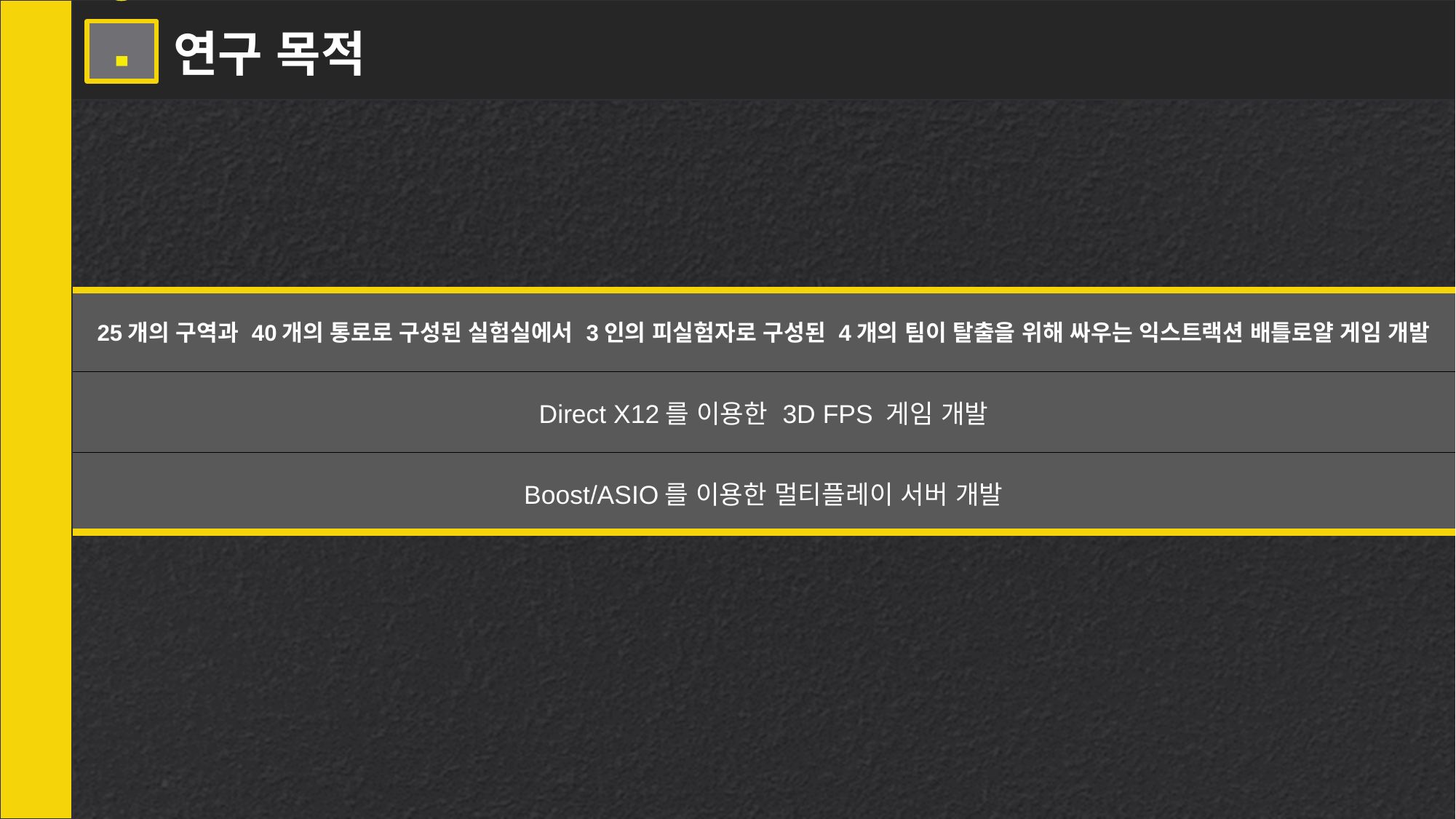

연구 목적
3 .
| 25개의 구역과 40개의 통로로 구성된 실험실에서 3인의 피실험자로 구성된 4개의 팀이 탈출을 위해 싸우는 익스트랙션 배틀로얄 게임 개발 |
| --- |
| Direct X12를 이용한 3D FPS 게임 개발 |
| Boost/ASIO를 이용한 멀티플레이 서버 개발 |